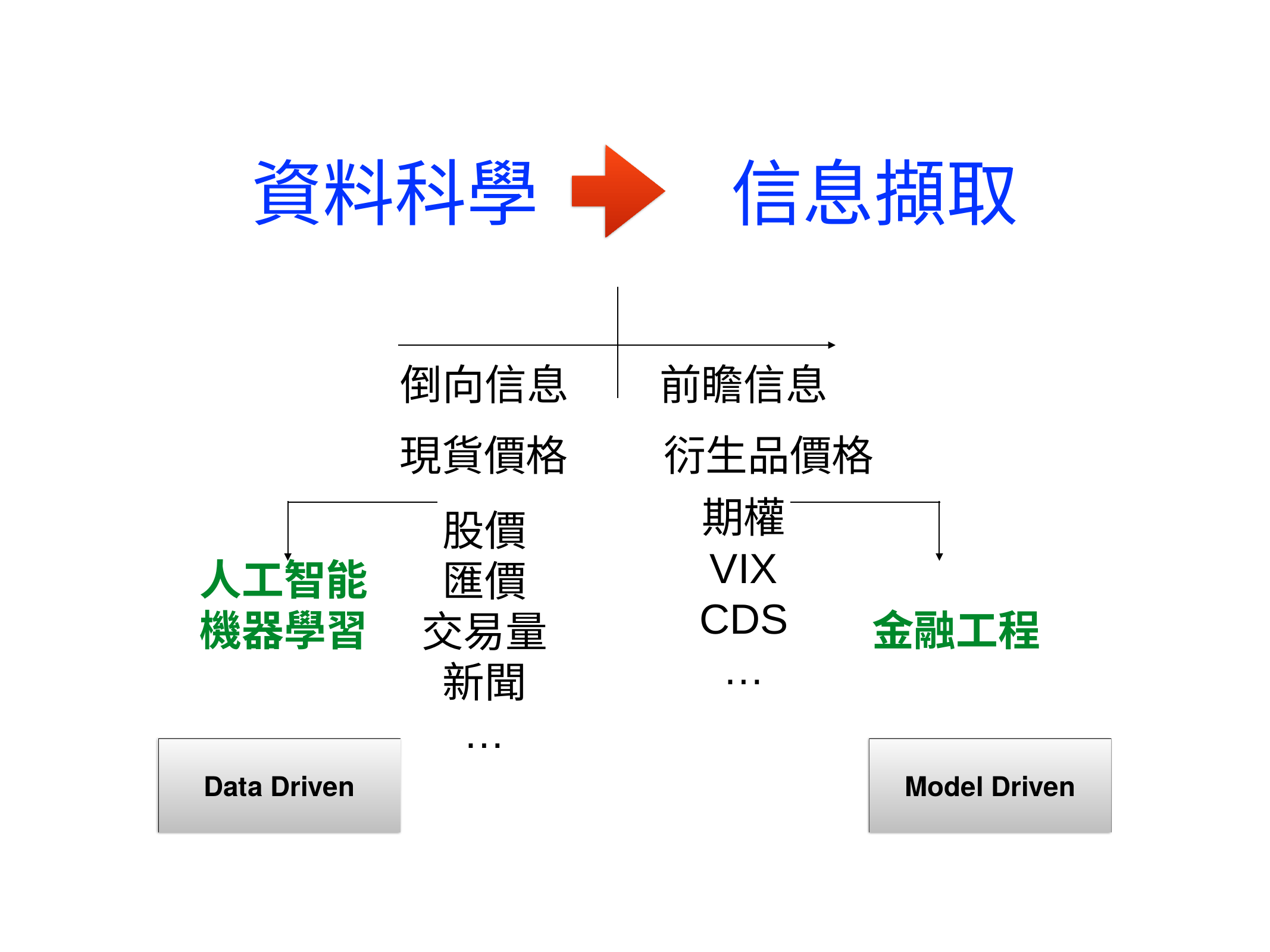

資料科學
信息擷取

倒向信息
前瞻信息
現貨價格
衍生品價格
股價
匯價
交易量
新聞
…
期權
VIX
CDS
…

人工智能
機器學習

金融工程
Data Driven
Model Driven